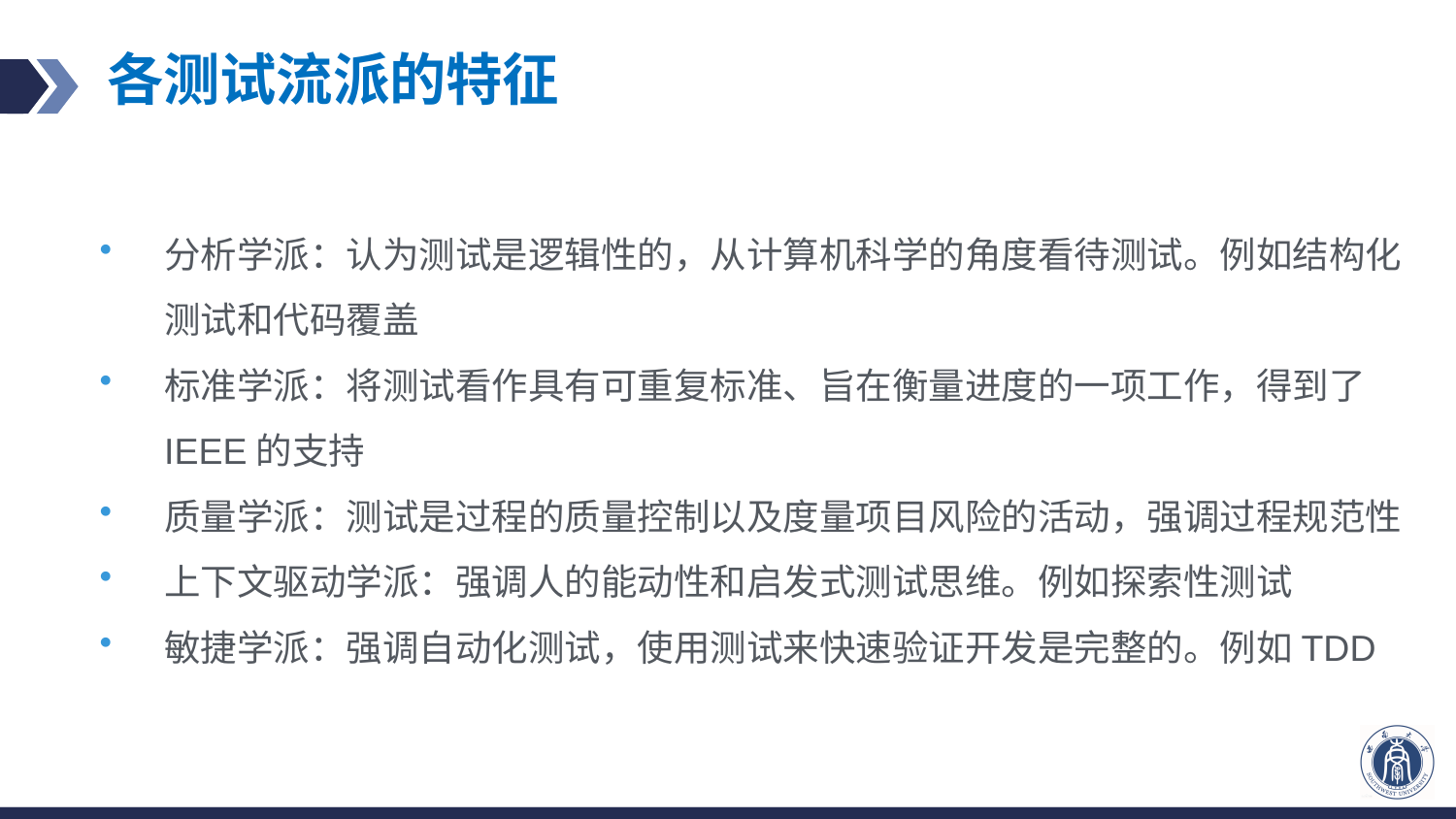

# 各测试流派的特征
分析学派：认为测试是逻辑性的，从计算机科学的角度看待测试。例如结构化测试和代码覆盖
标准学派：将测试看作具有可重复标准、旨在衡量进度的一项工作，得到了IEEE的支持
质量学派：测试是过程的质量控制以及度量项目风险的活动，强调过程规范性
上下文驱动学派：强调人的能动性和启发式测试思维。例如探索性测试
敏捷学派：强调自动化测试，使用测试来快速验证开发是完整的。例如TDD